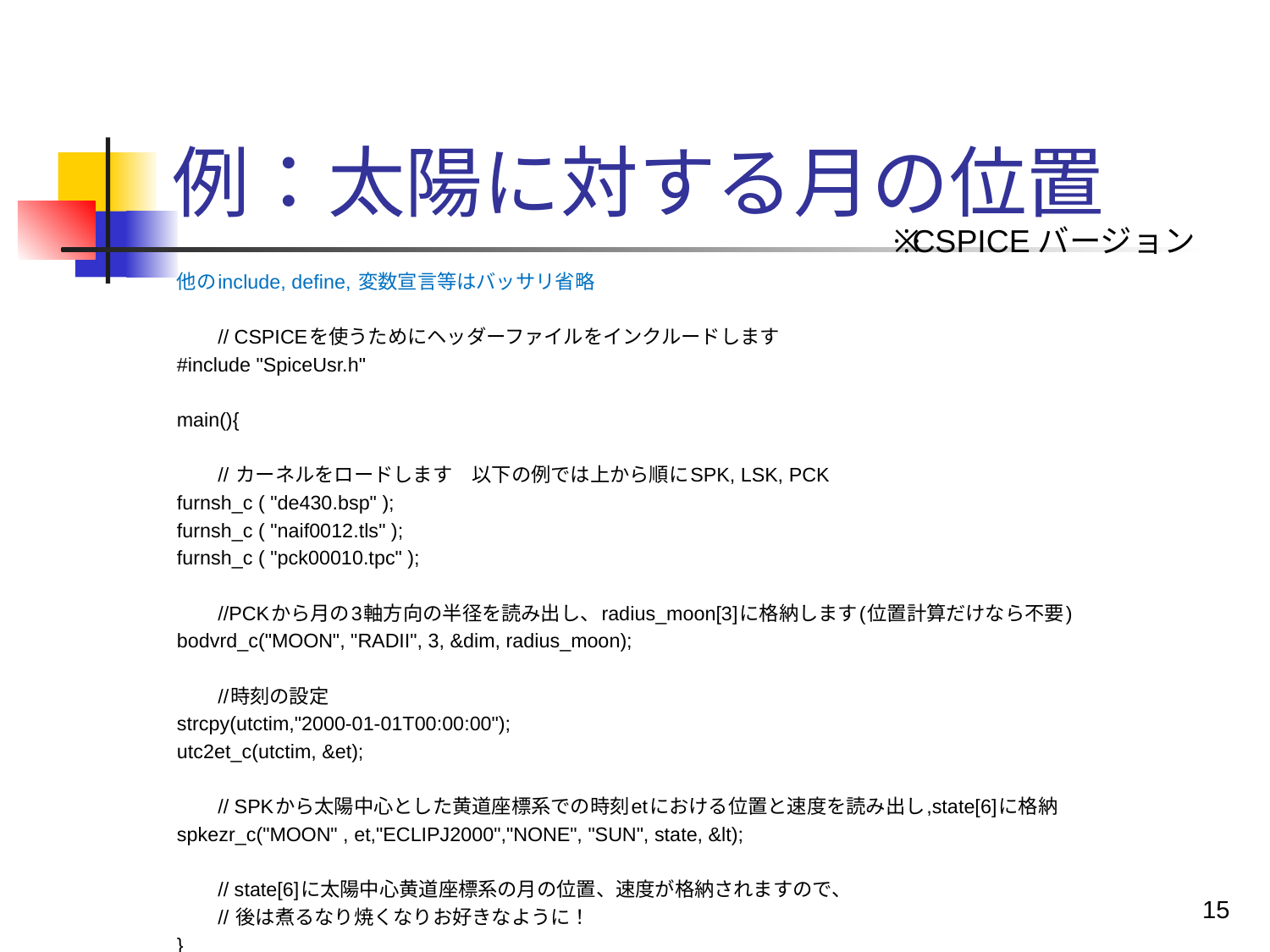

# 例：太陽に対する月の位置
※CSPICEバージョン
他のinclude, define, 変数宣言等はバッサリ省略

　　// CSPICEを使うためにヘッダーファイルをインクルードします
#include "SpiceUsr.h"

main(){

　　// カーネルをロードします　以下の例では上から順にSPK, LSK, PCK
furnsh_c ( "de430.bsp" );
furnsh_c ( "naif0012.tls" );
furnsh_c ( "pck00010.tpc" );

　　//PCKから月の3軸方向の半径を読み出し、radius_moon[3]に格納します(位置計算だけなら不要)
bodvrd_c("MOON", "RADII", 3, &dim, radius_moon);

　　//時刻の設定
strcpy(utctim,"2000-01-01T00:00:00");
utc2et_c(utctim, &et);

　　// SPKから太陽中心とした黄道座標系での時刻etにおける位置と速度を読み出し,state[6]に格納
spkezr_c("MOON" , et,"ECLIPJ2000","NONE", "SUN", state, &lt);

　　// state[6]に太陽中心黄道座標系の月の位置、速度が格納されますので、
　　// 後は煮るなり焼くなりお好きなように！
}

15